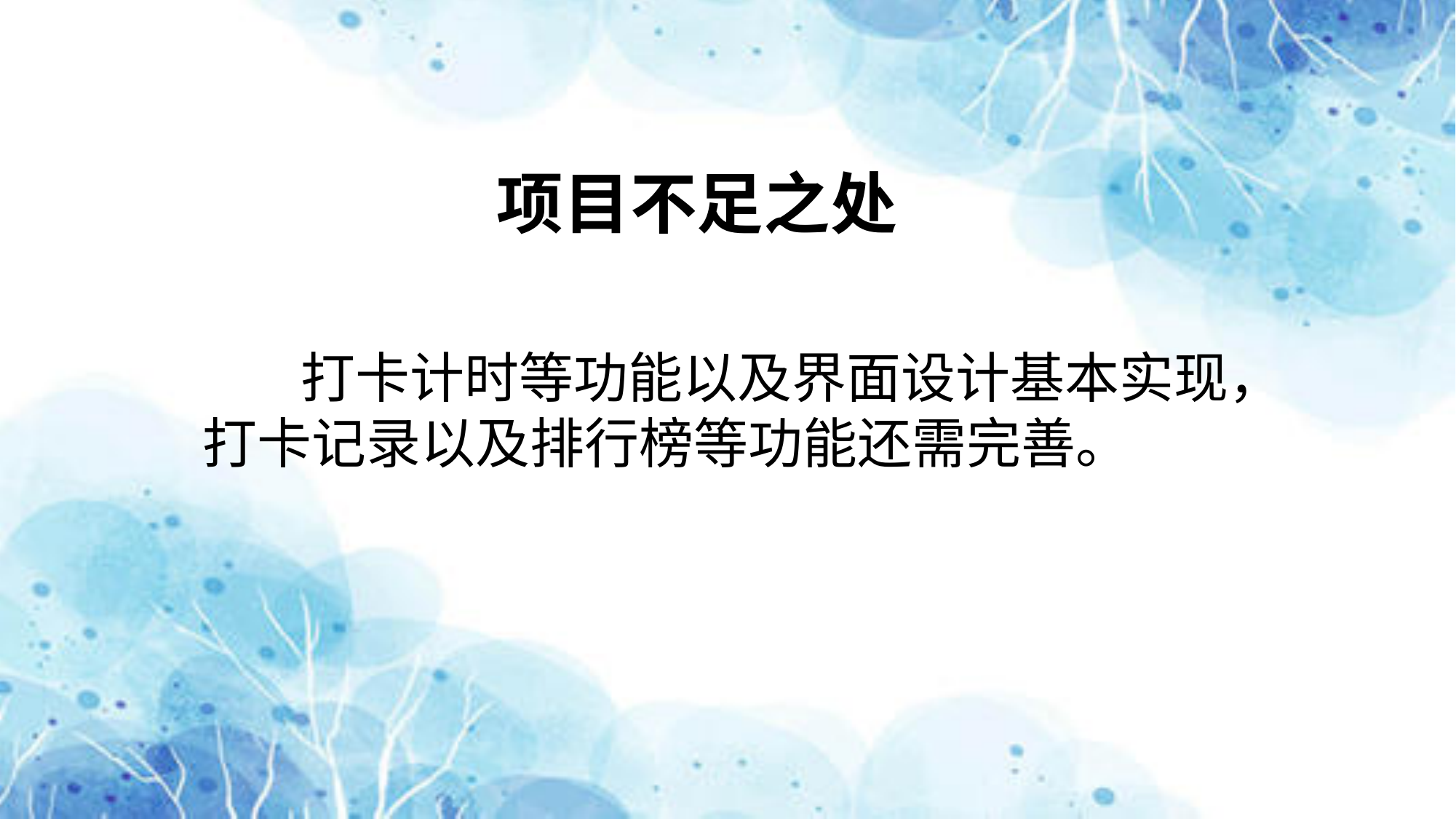

项目不足之处
       打卡计时等功能以及界面设计基本实现，打卡记录以及排行榜等功能还需完善。